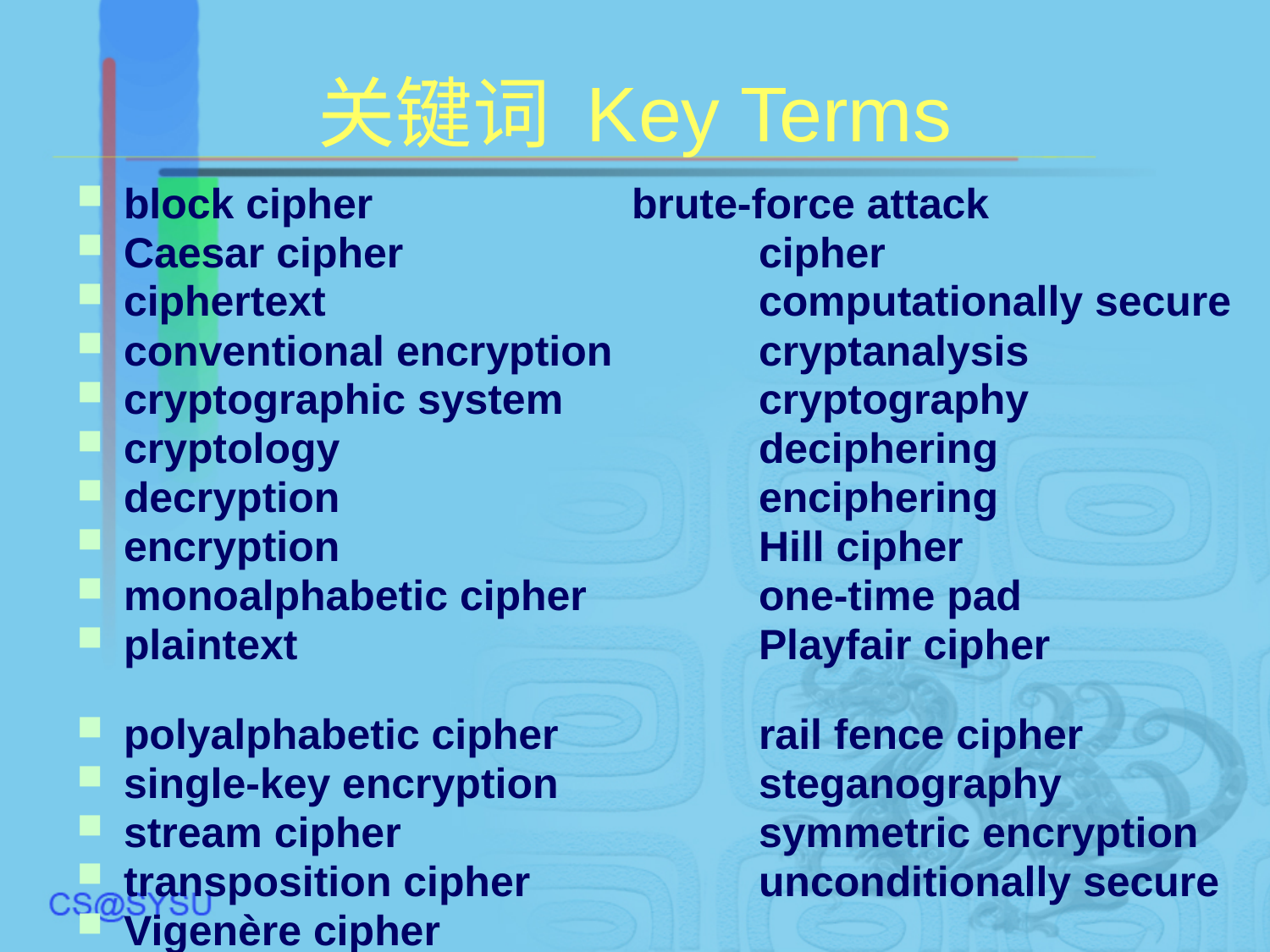

# 关键词 Key Terms
block cipher			brute-force attack
Caesar cipher			cipher
ciphertext				computationally secure
conventional encryption		cryptanalysis
cryptographic system		cryptography
cryptology				deciphering
decryption				enciphering
encryption				Hill cipher
monoalphabetic cipher		one-time pad
plaintext				Playfair cipher
polyalphabetic cipher		rail fence cipher
single-key encryption		steganography
stream cipher			symmetric encryption
transposition cipher		unconditionally secure
Vigenère cipher